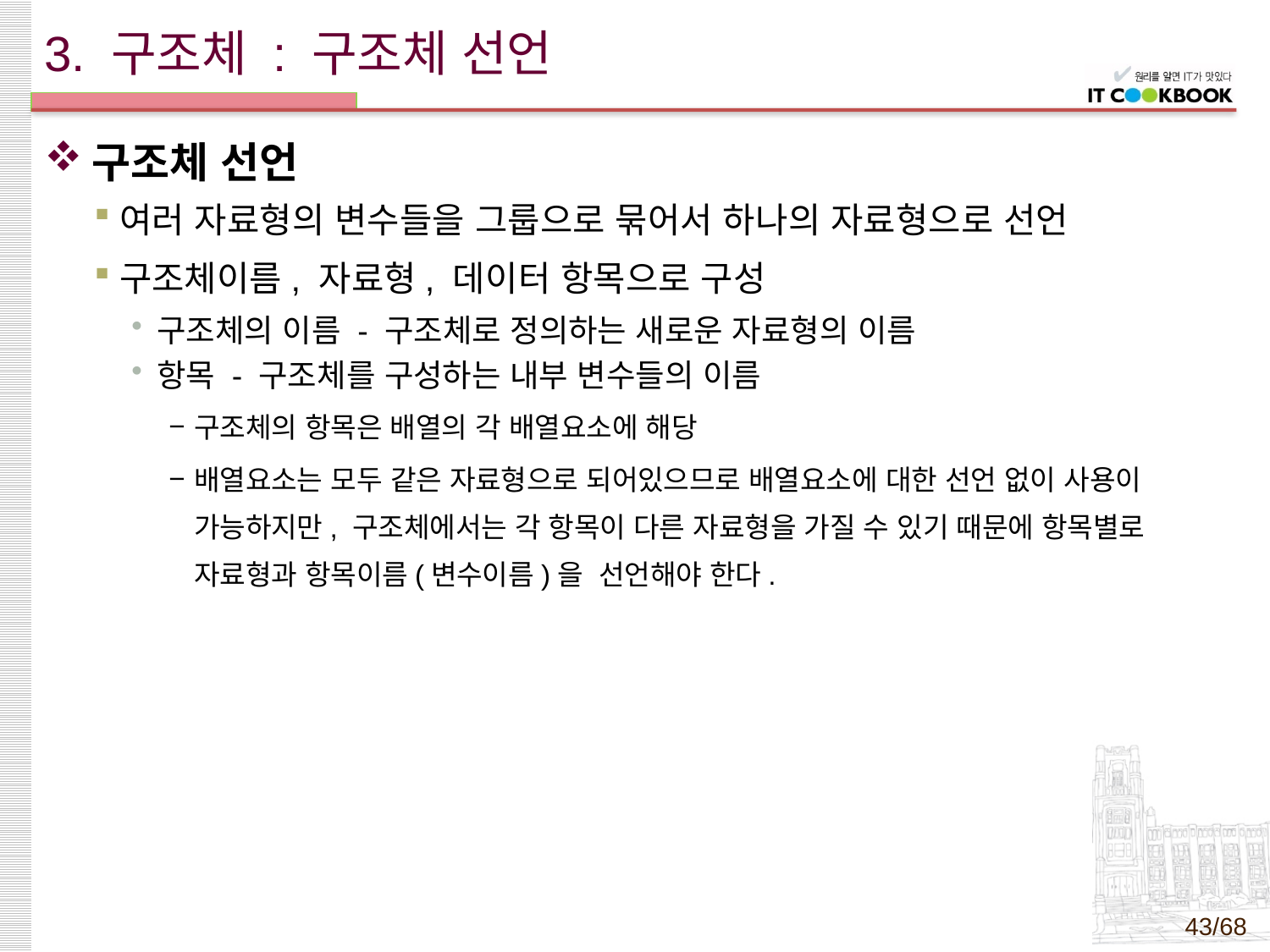

# 3. 구조체 : 구조체 선언
구조체 선언
여러 자료형의 변수들을 그룹으로 묶어서 하나의 자료형으로 선언
구조체이름, 자료형, 데이터 항목으로 구성
구조체의 이름 - 구조체로 정의하는 새로운 자료형의 이름
항목 - 구조체를 구성하는 내부 변수들의 이름
구조체의 항목은 배열의 각 배열요소에 해당
배열요소는 모두 같은 자료형으로 되어있으므로 배열요소에 대한 선언 없이 사용이 가능하지만, 구조체에서는 각 항목이 다른 자료형을 가질 수 있기 때문에 항목별로 자료형과 항목이름(변수이름)을  선언해야 한다.